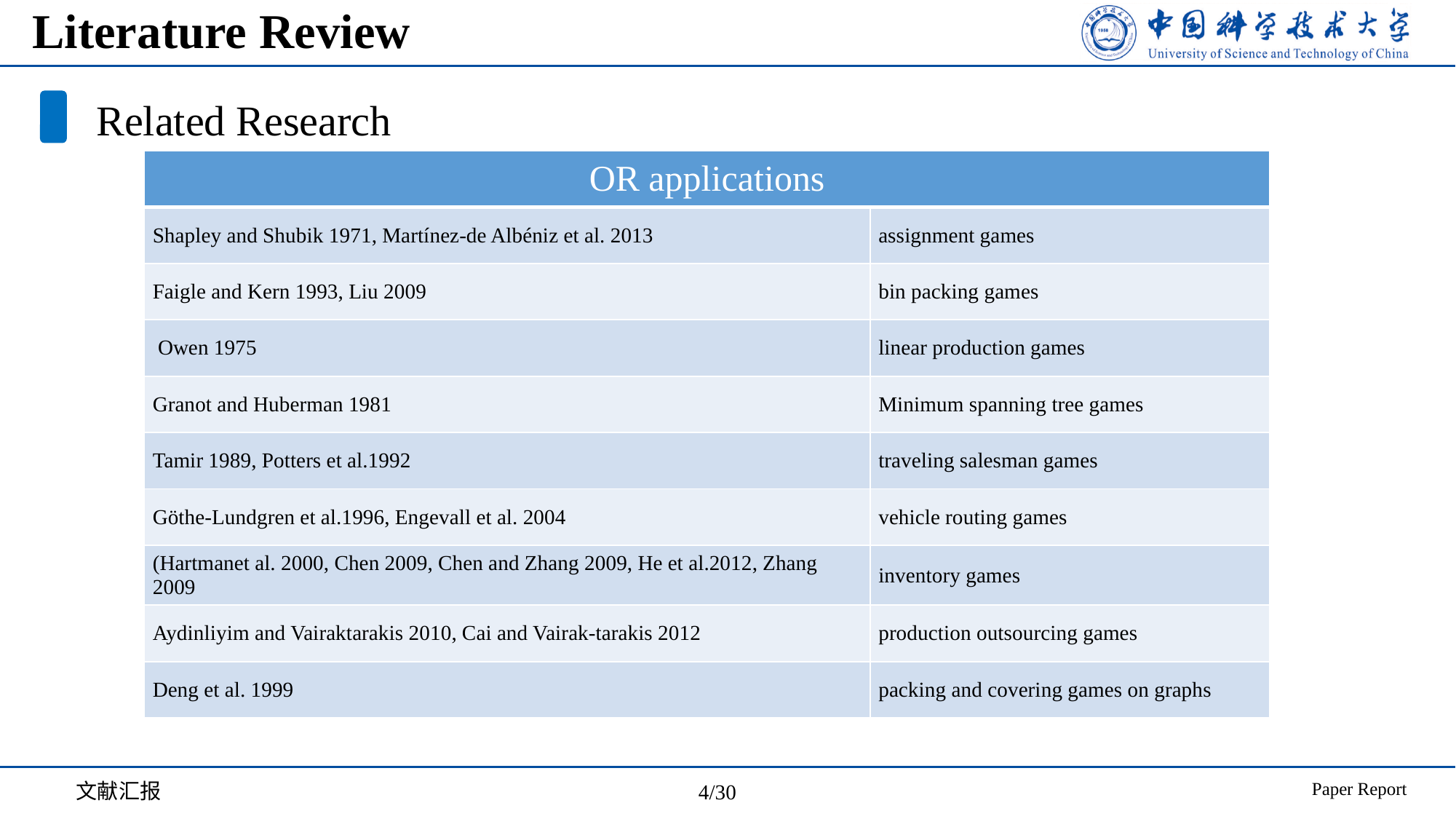

# Literature Review
Related Research
| OR applications |  |
| --- | --- |
| Shapley and Shubik 1971, Martínez-de Albéniz et al. 2013 | assignment games |
| Faigle and Kern 1993, Liu 2009 | bin packing games |
| Owen 1975 | linear production games |
| Granot and Huberman 1981 | Minimum spanning tree games |
| Tamir 1989, Potters et al.1992 | traveling salesman games |
| Göthe-Lundgren et al.1996, Engevall et al. 2004 | vehicle routing games |
| (Hartmanet al. 2000, Chen 2009, Chen and Zhang 2009, He et al.2012, Zhang 2009 | inventory games |
| Aydinliyim and Vairaktarakis 2010, Cai and Vairak-tarakis 2012 | production outsourcing games |
| Deng et al. 1999 | packing and covering games on graphs |
文献汇报